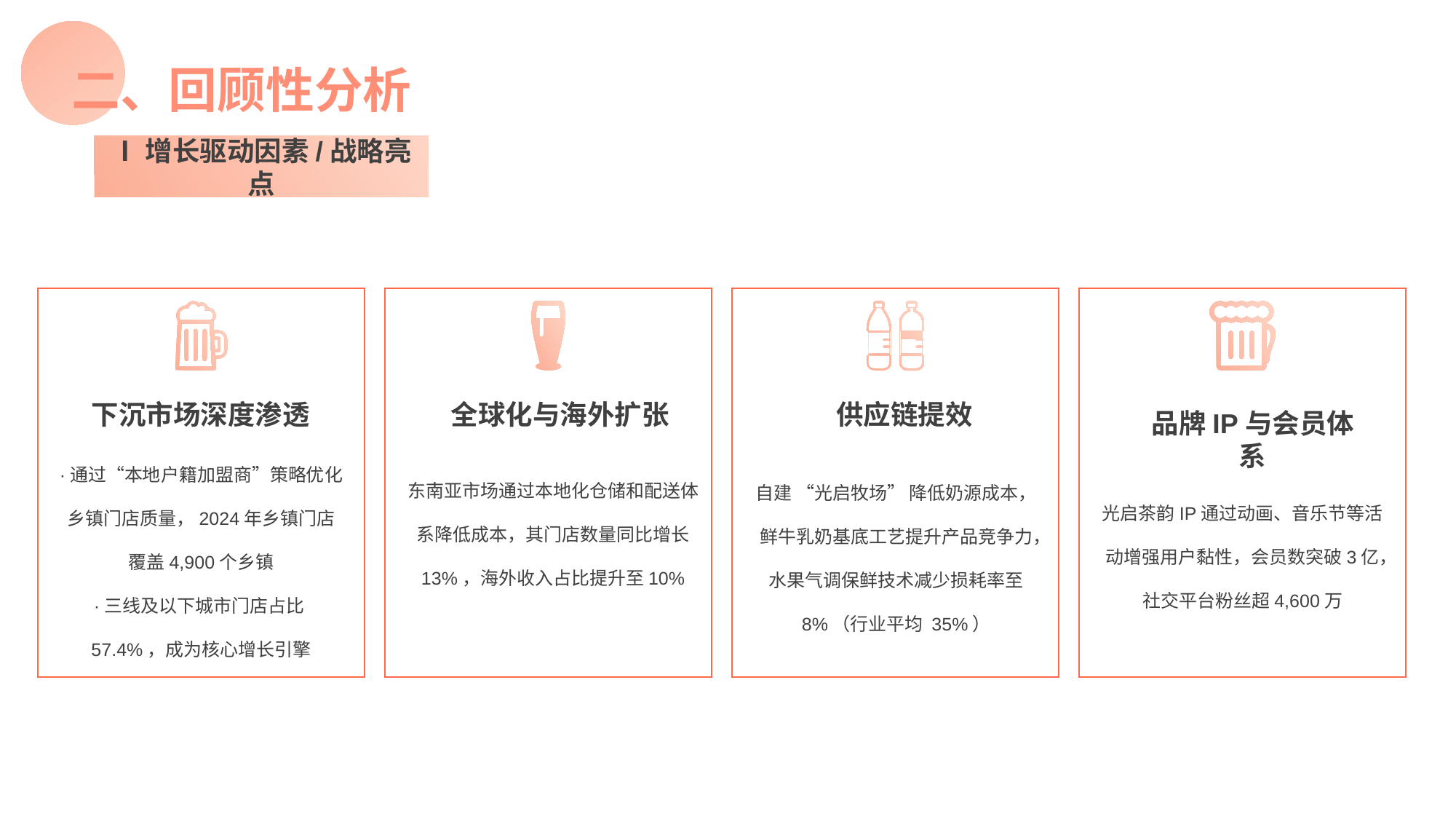

二、回顾性分析
Ⅰ增长驱动因素/战略亮点

下沉市场深度渗透
·通过“本地户籍加盟商”策略优化乡镇门店质量，2024年乡镇门店覆盖4,900个乡镇
·三线及以下城市门店占比57.4%，成为核心增长引擎

全球化与海外扩张
东南亚市场通过本地化仓储和配送体系降低成本，其门店数量同比增长 13%，海外收入占比提升至10%

供应链提效
自建 “光启牧场” 降低奶源成本，鲜牛乳奶基底工艺提升产品竞争力，水果气调保鲜技术减少损耗率至 8%（行业平均 35%）

品牌IP与会员体系
光启茶韵IP通过动画、音乐节等活动增强用户黏性，会员数突破3亿，社交平台粉丝超4,600万